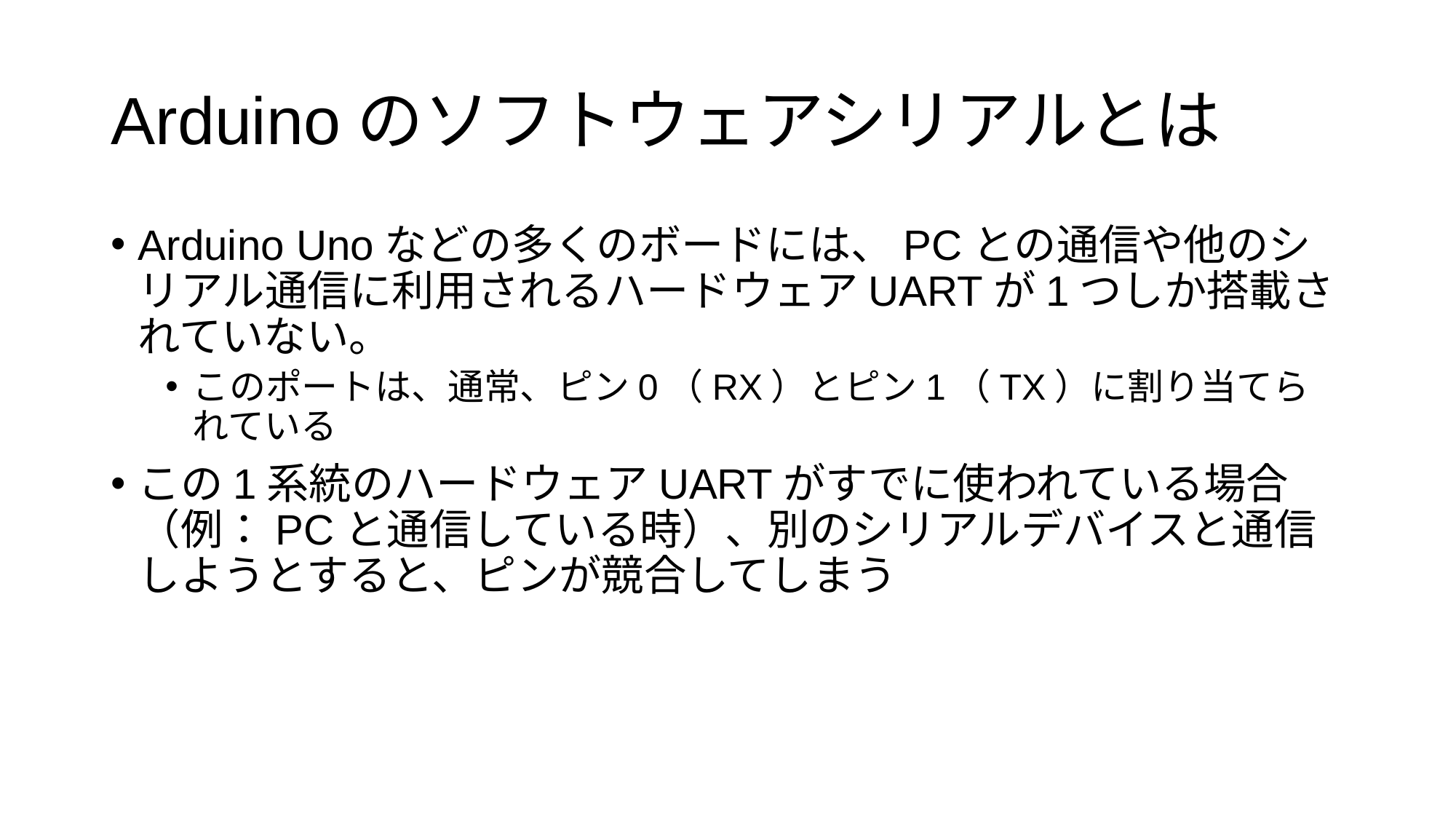

# Arduinoのソフトウェアシリアルとは
Arduino Unoなどの多くのボードには、PCとの通信や他のシリアル通信に利用されるハードウェアUARTが1つしか搭載されていない。
このポートは、通常、ピン0（RX）とピン1（TX）に割り当てられている
この1系統のハードウェアUARTがすでに使われている場合（例：PCと通信している時）、別のシリアルデバイスと通信しようとすると、ピンが競合してしまう